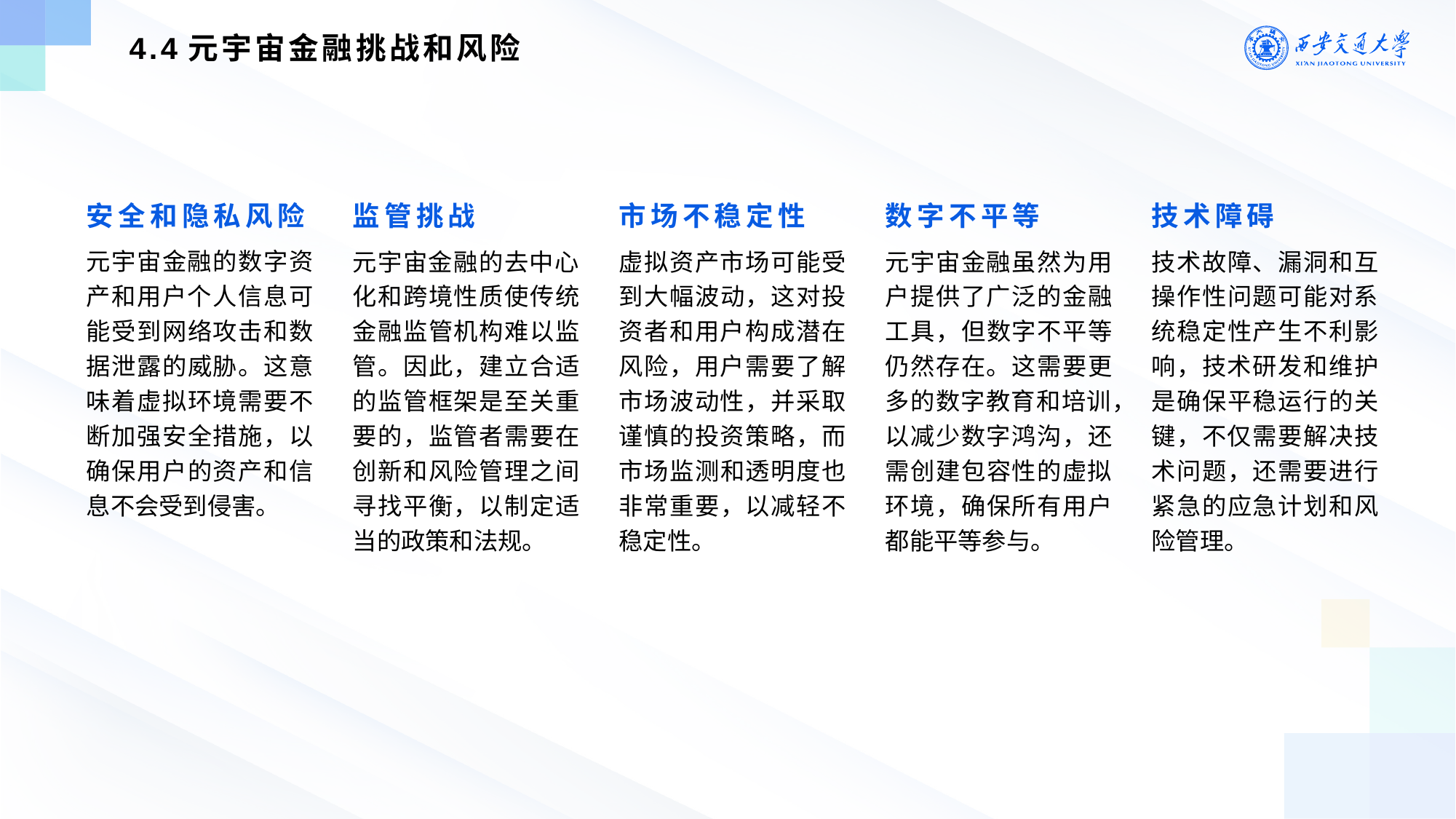

4.4元宇宙金融挑战和风险
安全和隐私风险
元宇宙金融的数字资产和用户个人信息可能受到网络攻击和数据泄露的威胁。这意味着虚拟环境需要不断加强安全措施，以确保用户的资产和信息不会受到侵害。
监管挑战
元宇宙金融的去中心化和跨境性质使传统金融监管机构难以监管。因此，建立合适的监管框架是至关重要的，监管者需要在创新和风险管理之间寻找平衡，以制定适当的政策和法规。
市场不稳定性
虚拟资产市场可能受到大幅波动，这对投资者和用户构成潜在风险，用户需要了解市场波动性，并采取谨慎的投资策略，而市场监测和透明度也非常重要，以减轻不稳定性。
数字不平等
元宇宙金融虽然为用户提供了广泛的金融工具，但数字不平等仍然存在。这需要更多的数字教育和培训，以减少数字鸿沟，还需创建包容性的虚拟环境，确保所有用户都能平等参与。
技术障碍
技术故障、漏洞和互操作性问题可能对系统稳定性产生不利影响，技术研发和维护是确保平稳运行的关键，不仅需要解决技术问题，还需要进行紧急的应急计划和风险管理。